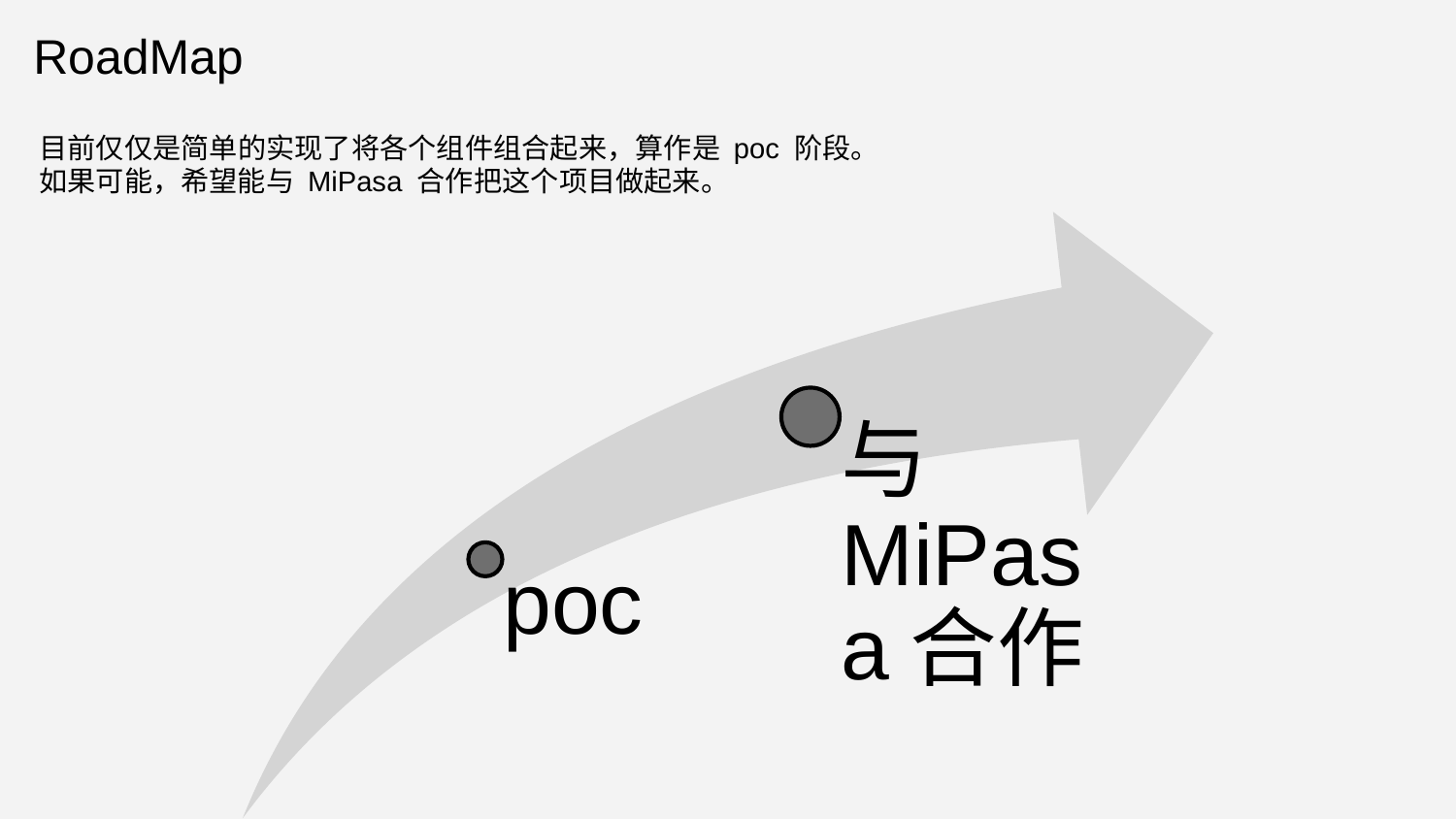

RoadMap
目前仅仅是简单的实现了将各个组件组合起来，算作是 poc 阶段。
如果可能，希望能与 MiPasa 合作把这个项目做起来。
poc
与MiPasa合作